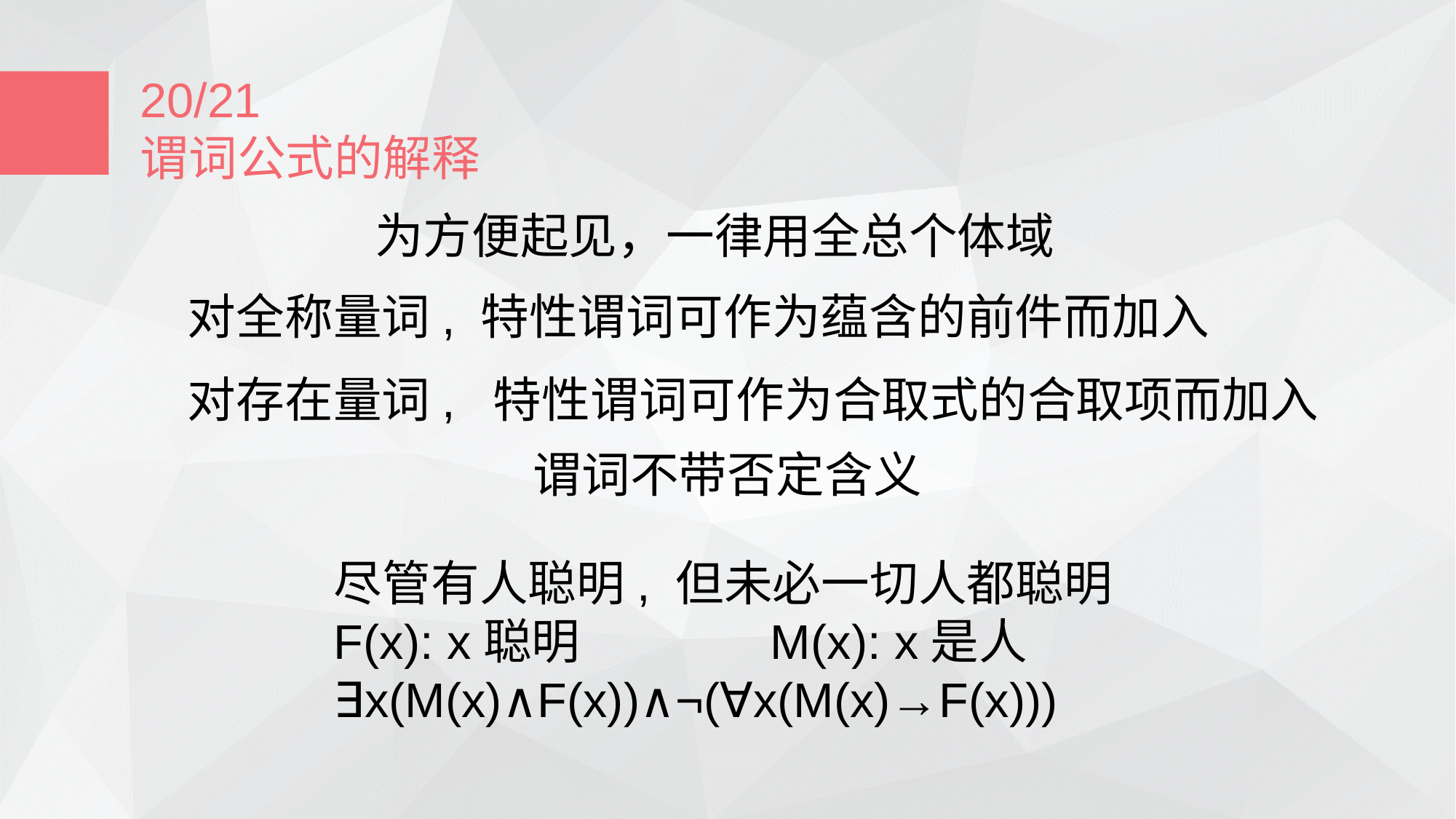

20/21
谓词公式的解释

为方便起见，一律用全总个体域
对全称量词, 特性谓词可作为蕴含的前件而加入
对存在量词, 特性谓词可作为合取式的合取项而加入
谓词不带否定含义
尽管有人聪明, 但未必一切人都聪明
F(x): x聪明		M(x): x是人
∃x(M(x)∧F(x))∧¬(∀x(M(x)→F(x)))